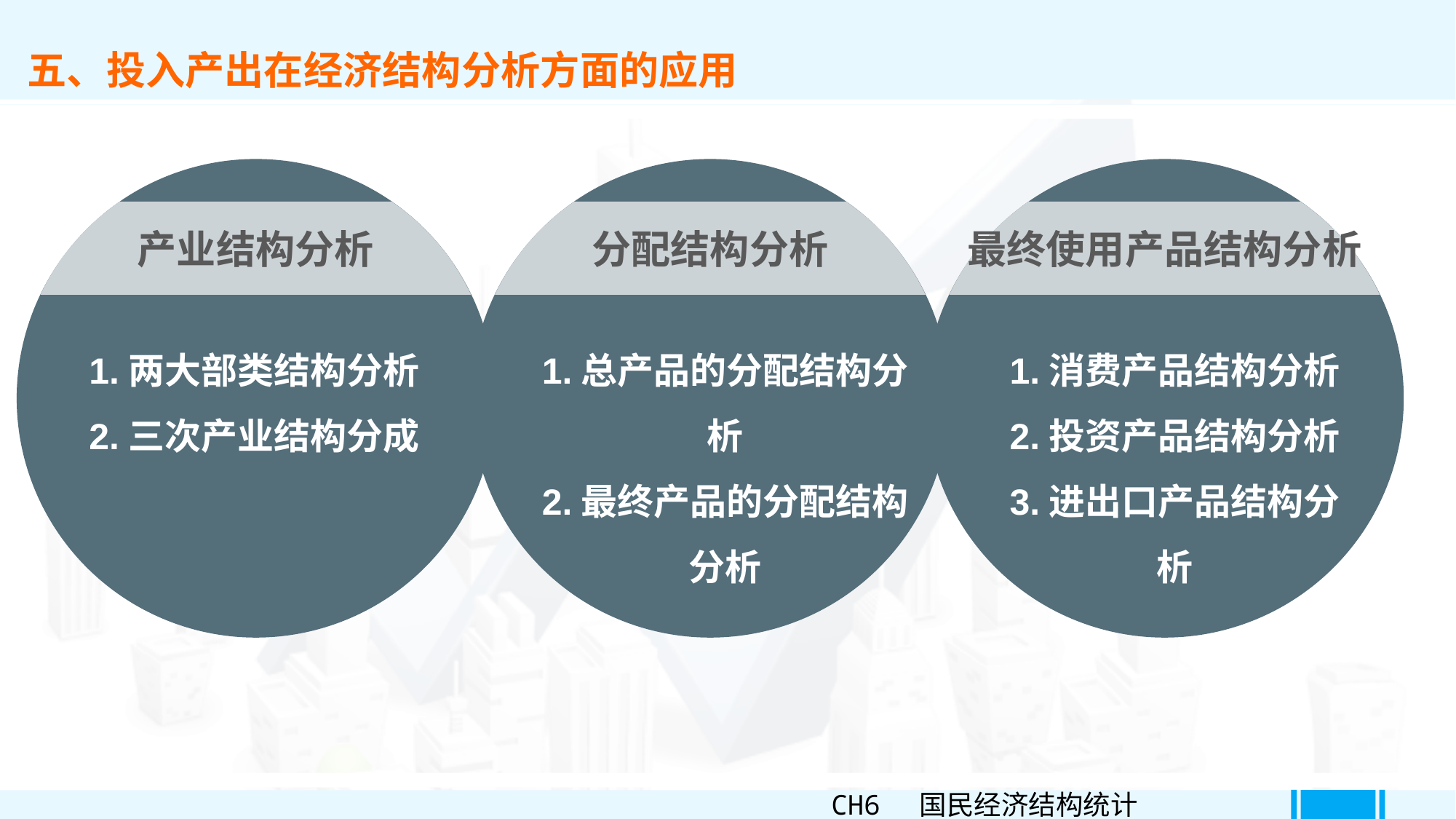

五、投入产出在经济结构分析方面的应用

产业结构分析
1.两大部类结构分析
2.三次产业结构分成

分配结构分析
1.总产品的分配结构分析
2.最终产品的分配结构分析

最终使用产品结构分析
1.消费产品结构分析
2.投资产品结构分析
3.进出口产品结构分析
CH6  国民经济结构统计
62